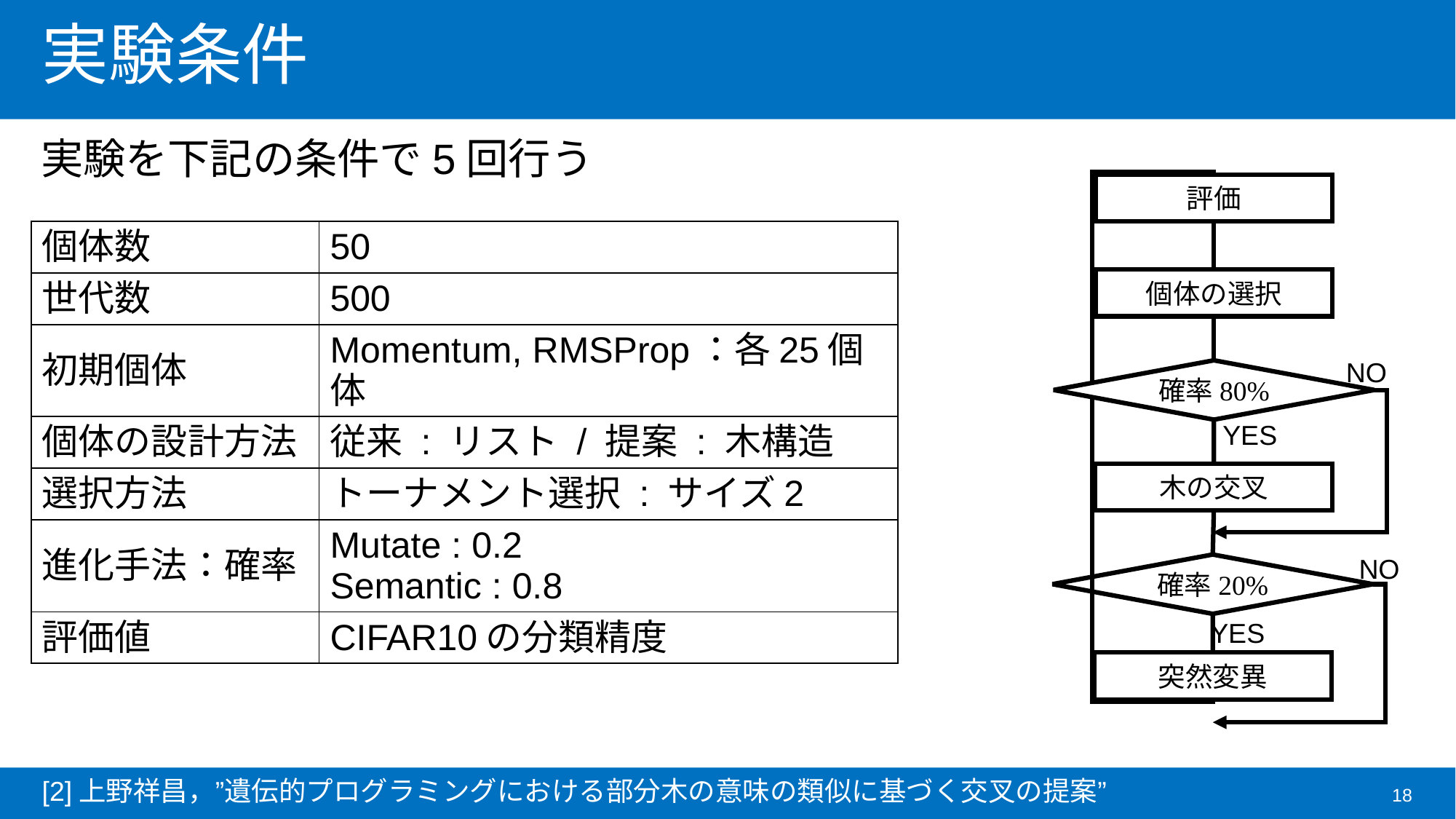

# 実験条件
実験を下記の条件で5回行う
評価
| 個体数 | 50 |
| --- | --- |
| 世代数 | 500 |
| 初期個体 | Momentum, RMSProp：各25個体 |
| 個体の設計方法 | 従来 : リスト / 提案 : 木構造 |
| 選択方法 | トーナメント選択 : サイズ2 |
| 進化手法：確率 | Mutate : 0.2 Semantic : 0.8 |
| 評価値 | CIFAR10の分類精度 |
個体の選択
NO
確率80%
YES
木の交叉
NO
確率20%
YES
突然変異
[2]上野祥昌，”遺伝的プログラミングにおける部分木の意味の類似に基づく交叉の提案”
18